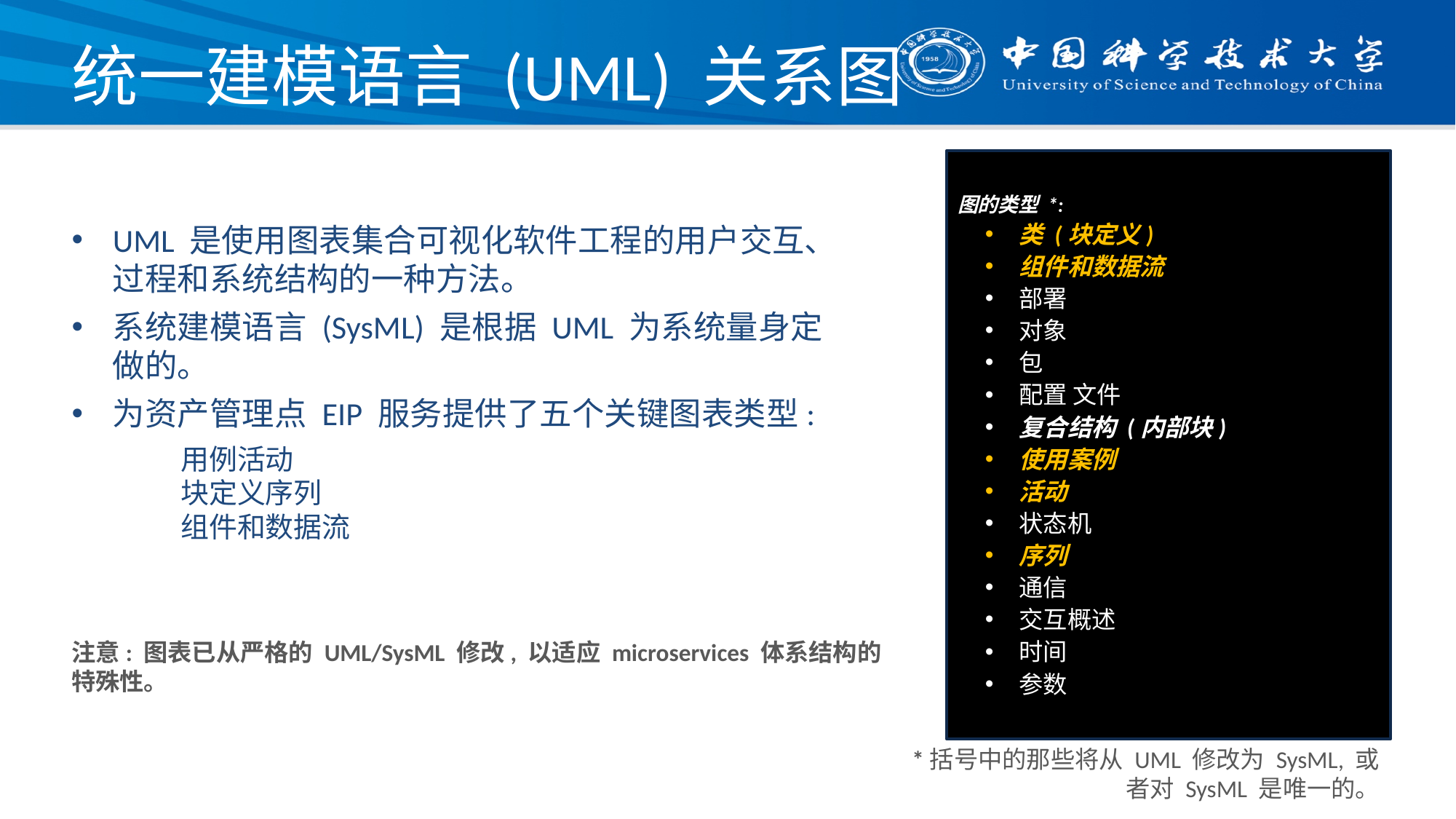

# 统一建模语言 (UML) 关系图
图的类型 *:
类 (块定义)
组件和数据流
部署
对象
包
配置 文件
复合结构 (内部块)
使用案例
活动
状态机
序列
通信
交互概述
时间
参数
UML 是使用图表集合可视化软件工程的用户交互、过程和系统结构的一种方法。
系统建模语言 (SysML) 是根据 UML 为系统量身定做的。
为资产管理点 EIP 服务提供了五个关键图表类型:
用例活动
块定义序列
组件和数据流
注意: 图表已从严格的 UML/SysML 修改, 以适应 microservices 体系结构的特殊性。
*括号中的那些将从 UML 修改为 SysML, 或者对 SysML 是唯一的。